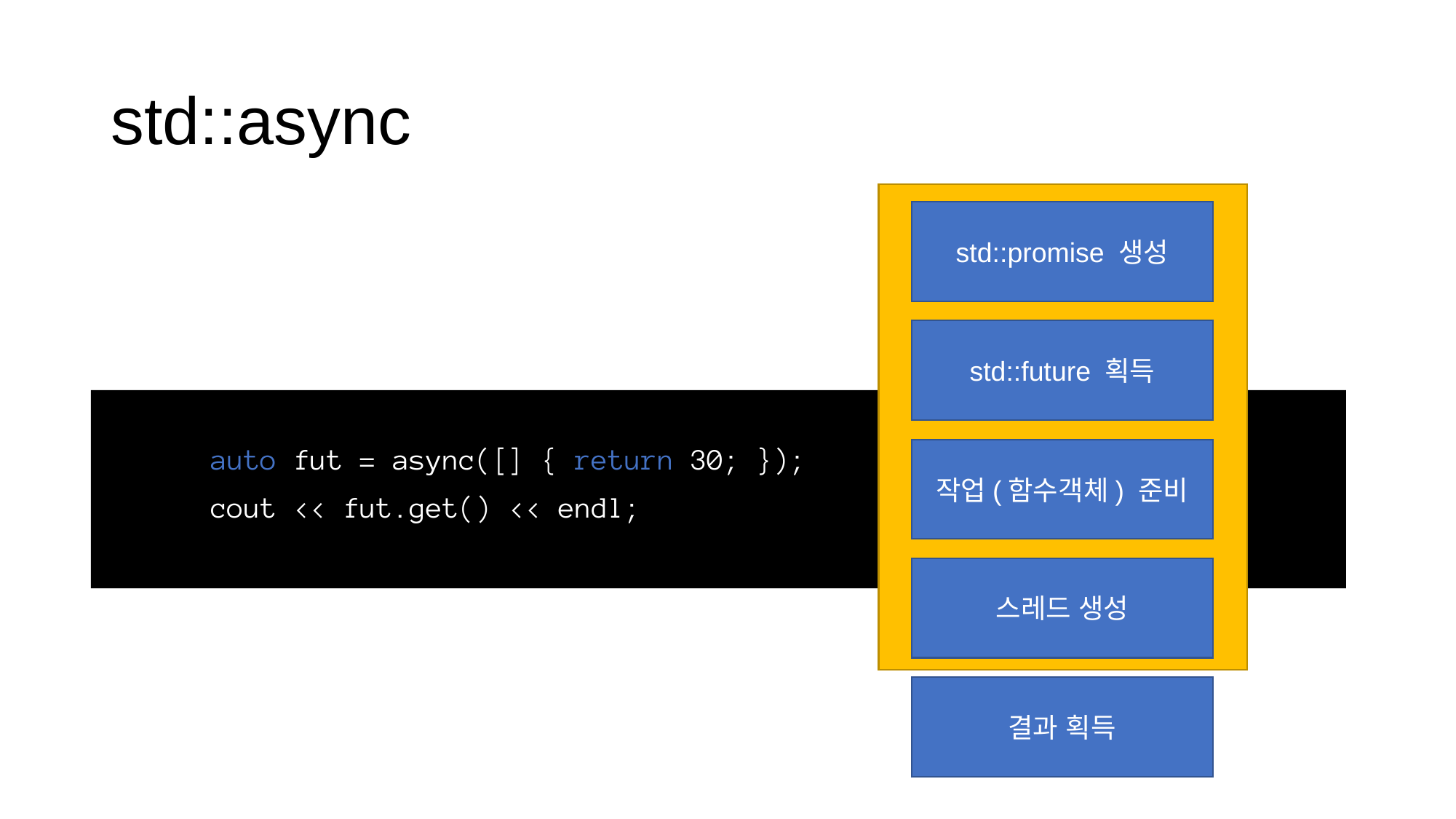

# std::async

std::promise 생성
std::future 획득

	auto fut = async([] { return 30; });
	cout << fut.get() << endl;
작업(함수객체) 준비
스레드 생성
결과 획득